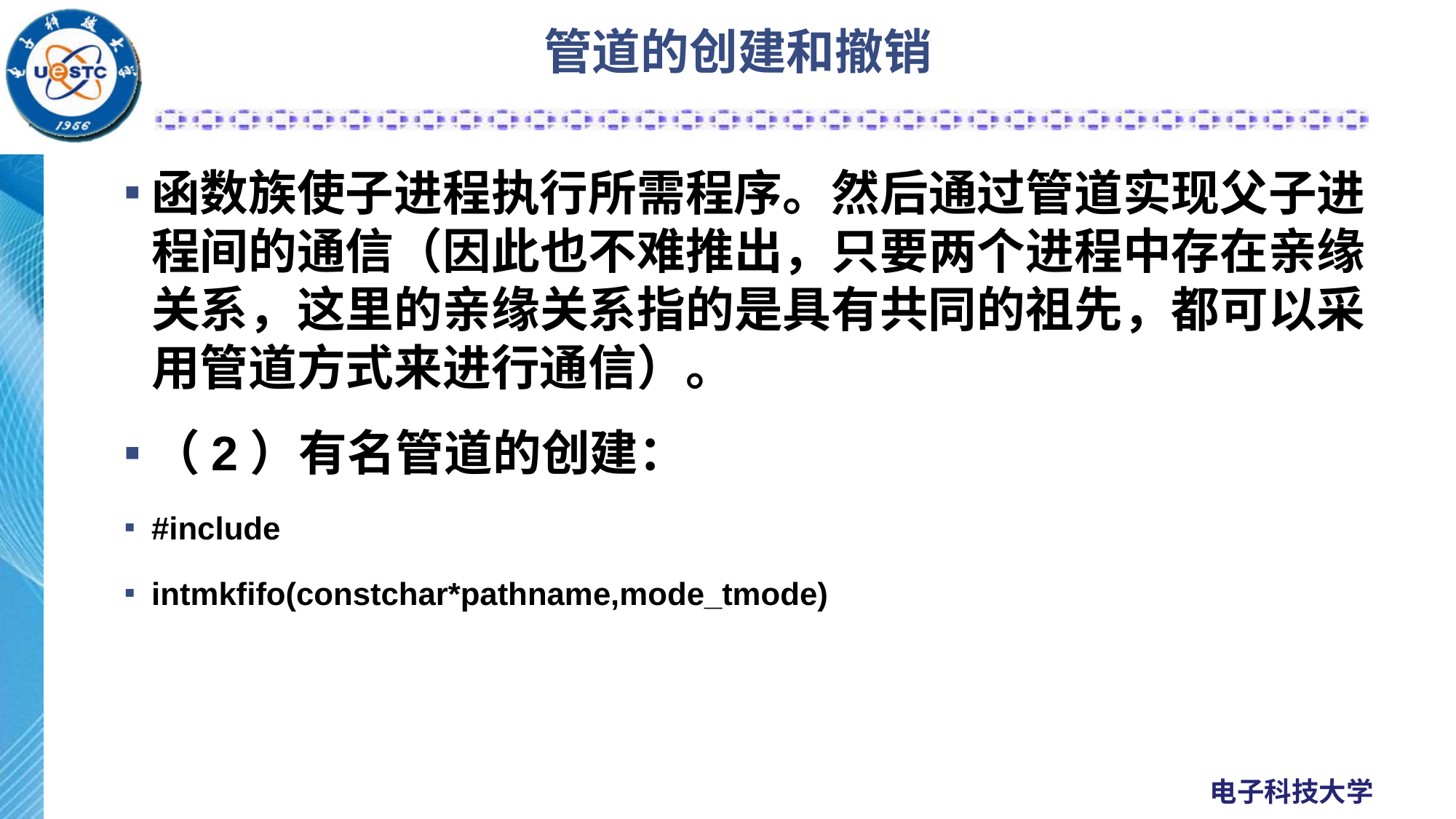

# 管道的创建和撤销
函数族使子进程执行所需程序。然后通过管道实现父子进程间的通信（因此也不难推出，只要两个进程中存在亲缘关系，这里的亲缘关系指的是具有共同的祖先，都可以采用管道方式来进行通信）。
（2）有名管道的创建：
#include
intmkfifo(constchar*pathname,mode_tmode)